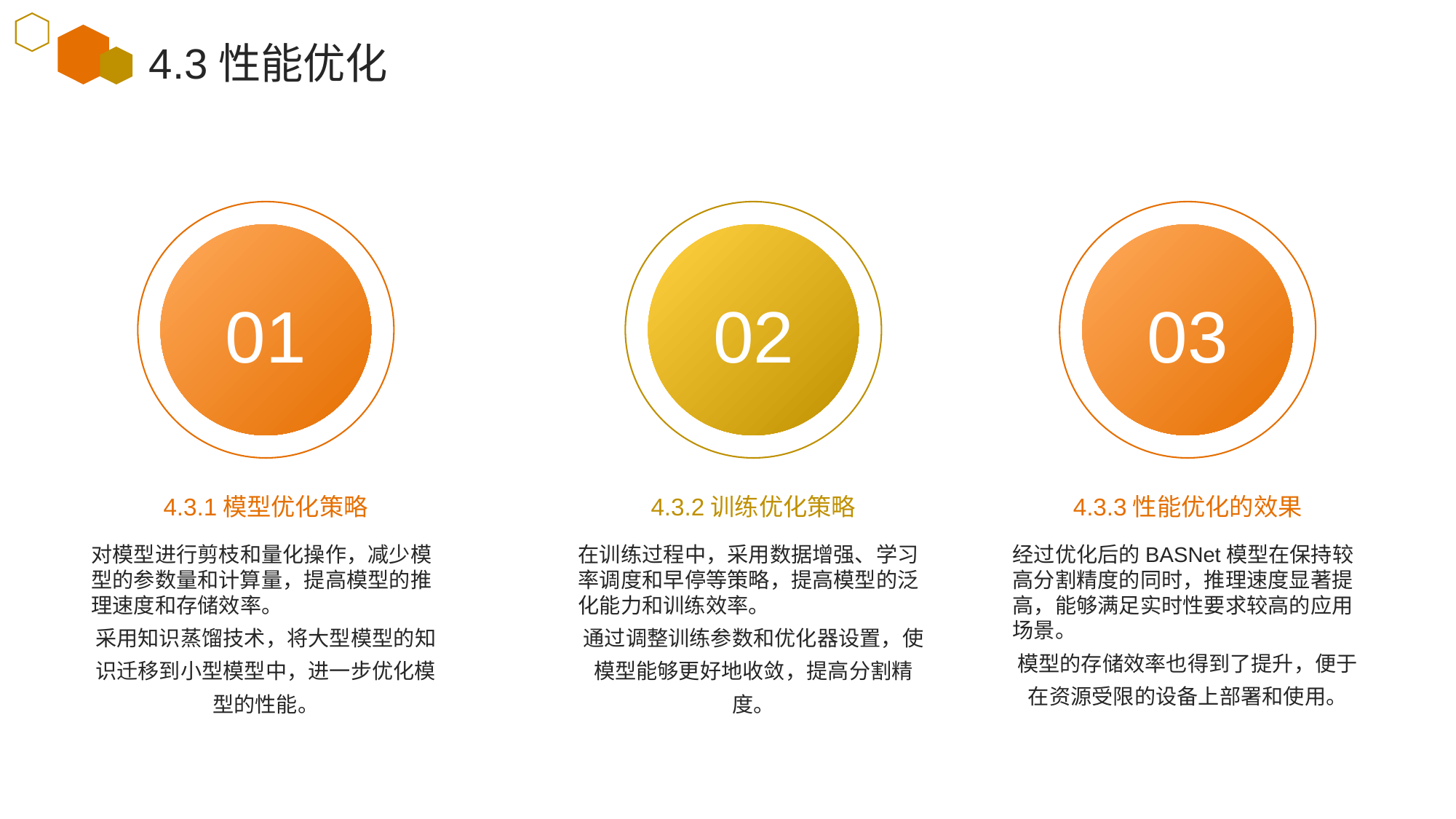

4.3性能优化

01
02
03
4.3.1模型优化策略
4.3.2训练优化策略
4.3.3性能优化的效果
对模型进行剪枝和量化操作，减少模型的参数量和计算量，提高模型的推理速度和存储效率。
采用知识蒸馏技术，将大型模型的知识迁移到小型模型中，进一步优化模型的性能。
在训练过程中，采用数据增强、学习率调度和早停等策略，提高模型的泛化能力和训练效率。
通过调整训练参数和优化器设置，使模型能够更好地收敛，提高分割精度。
经过优化后的BASNet模型在保持较高分割精度的同时，推理速度显著提高，能够满足实时性要求较高的应用场景。
模型的存储效率也得到了提升，便于在资源受限的设备上部署和使用。